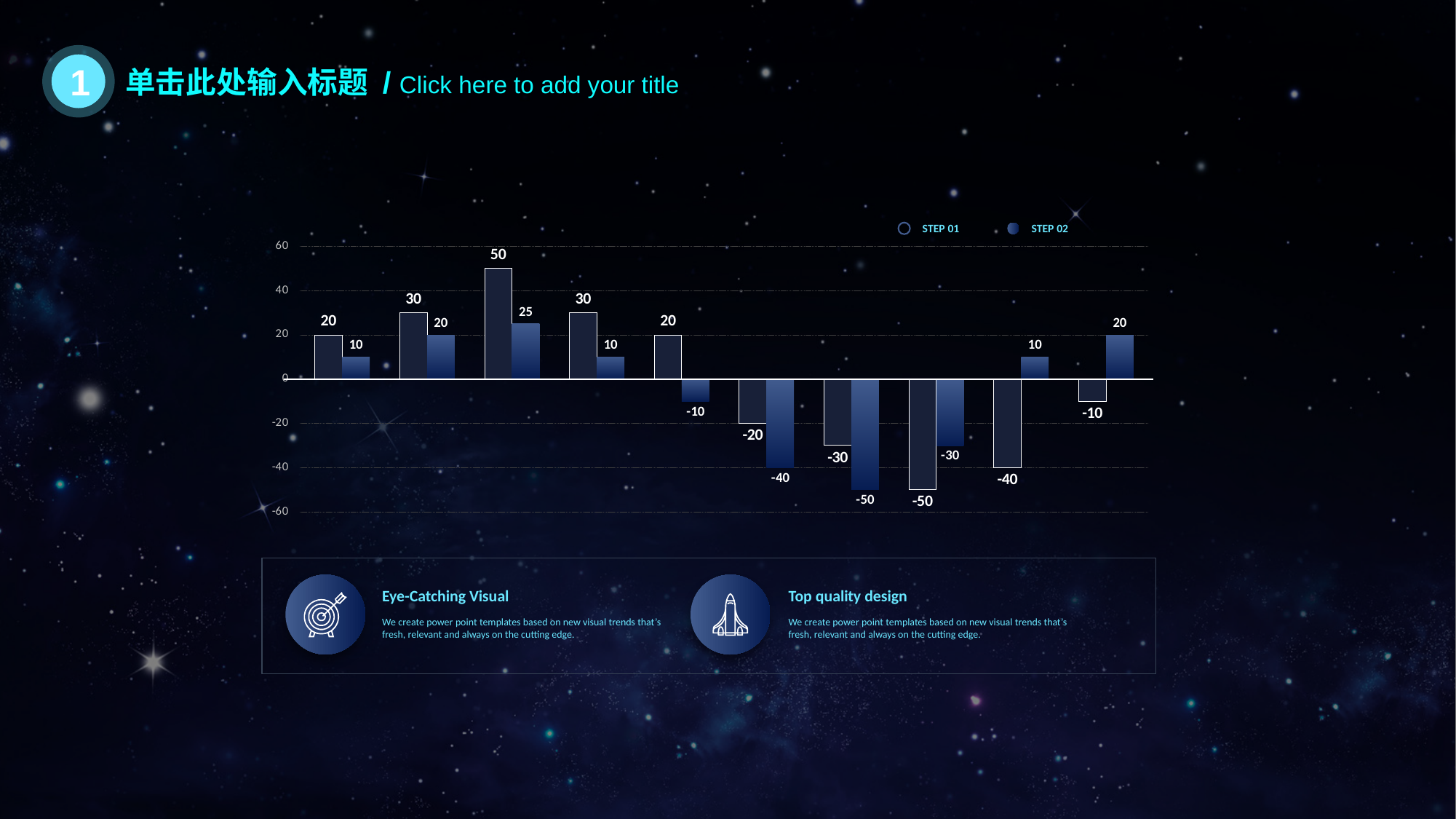

1
单击此处输入标题 / Click here to add your title
STEP 01
STEP 02

### Chart

| Category | 계열 1 | 열1 |
|---|---|---|
| value 01 | 20.0 | 10.0 |
| value 02 | 30.0 | 20.0 |
| value 03 | 50.0 | 25.0 |
| value 04 | 30.0 | 10.0 |
| value 05 | 20.0 | -10.0 |
| value 06 | -20.0 | -40.0 |
| value 07 | -30.0 | -50.0 |
| value 08 | -50.0 | -30.0 |
| value 09 | -40.0 | 10.0 |
| value 10 | -10.0 | 20.0 |

Eye-Catching Visual
We create power point templates based on new visual trends that’s fresh, relevant and always on the cutting edge.
Top quality design
We create power point templates based on new visual trends that’s fresh, relevant and always on the cutting edge.